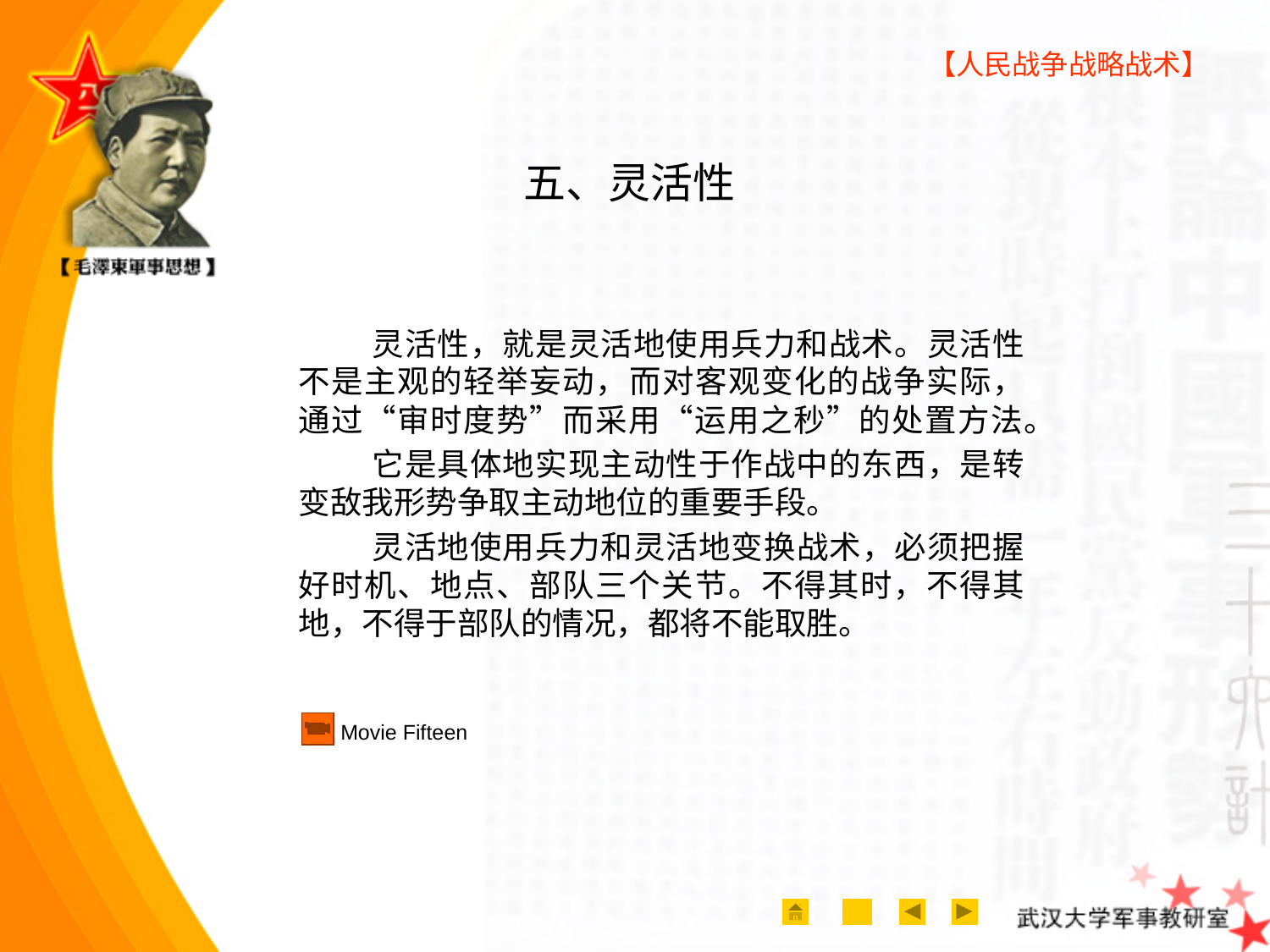

【人民战争战略战术】
# 五、灵活性
        灵活性，就是灵活地使用兵力和战术。灵活性不是主观的轻举妄动，而对客观变化的战争实际，通过“审时度势”而采用“运用之秒”的处置方法。
        它是具体地实现主动性于作战中的东西，是转变敌我形势争取主动地位的重要手段。
        灵活地使用兵力和灵活地变换战术，必须把握好时机、地点、部队三个关节。不得其时，不得其地，不得于部队的情况，都将不能取胜。

Movie Fifteen